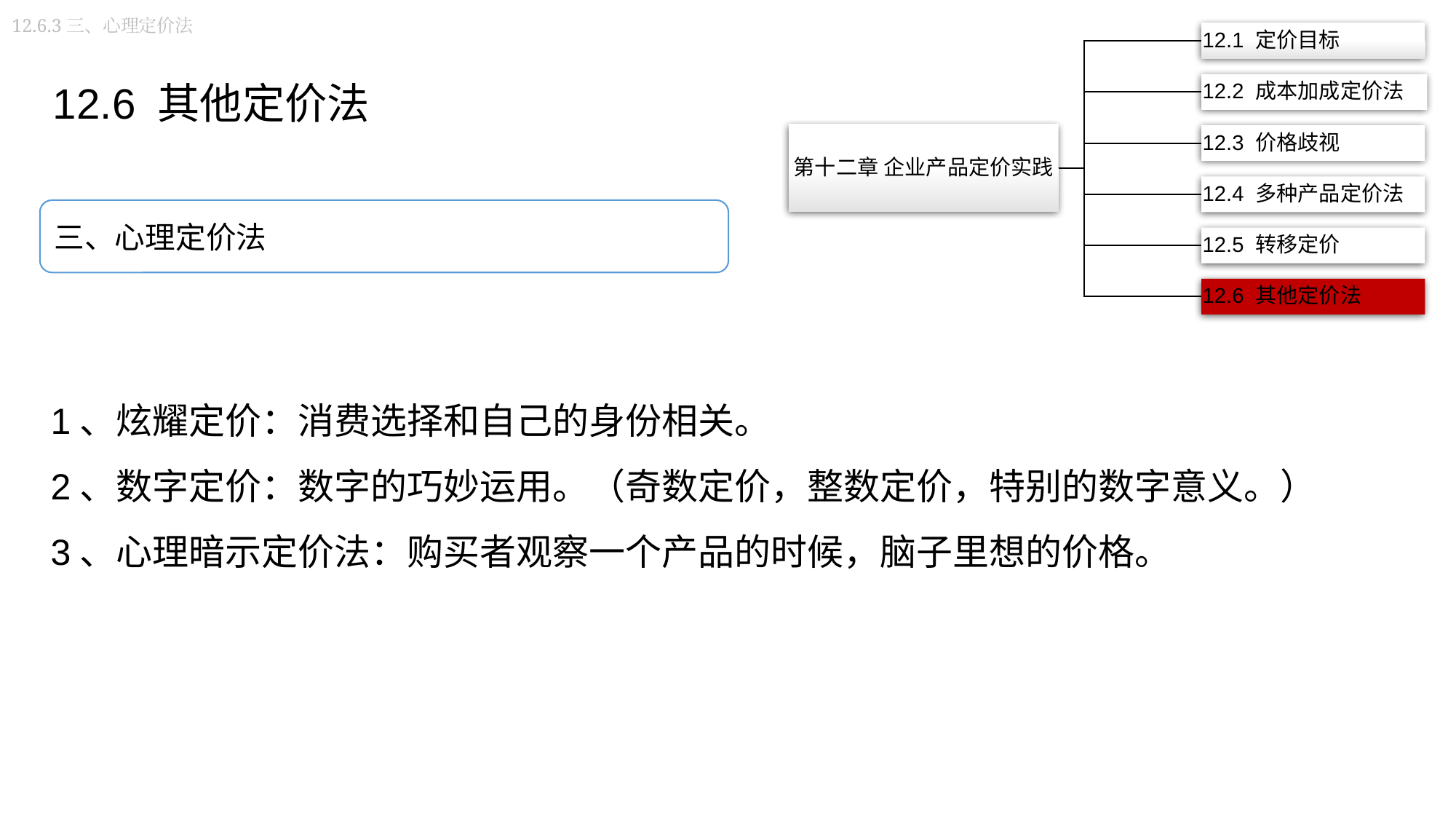

第十二章 企业产品定价实践
12.1 定价目标
12.2 成本加成定价法
12.3 价格歧视
12.4 多种产品定价法
12.5 转移定价
12.6 其他定价法
12.6.3三、心理定价法
12.6 其他定价法
三、心理定价法
1、炫耀定价：消费选择和自己的身份相关。
2、数字定价：数字的巧妙运用。（奇数定价，整数定价，特别的数字意义。）
3、心理暗示定价法：购买者观察一个产品的时候，脑子里想的价格。